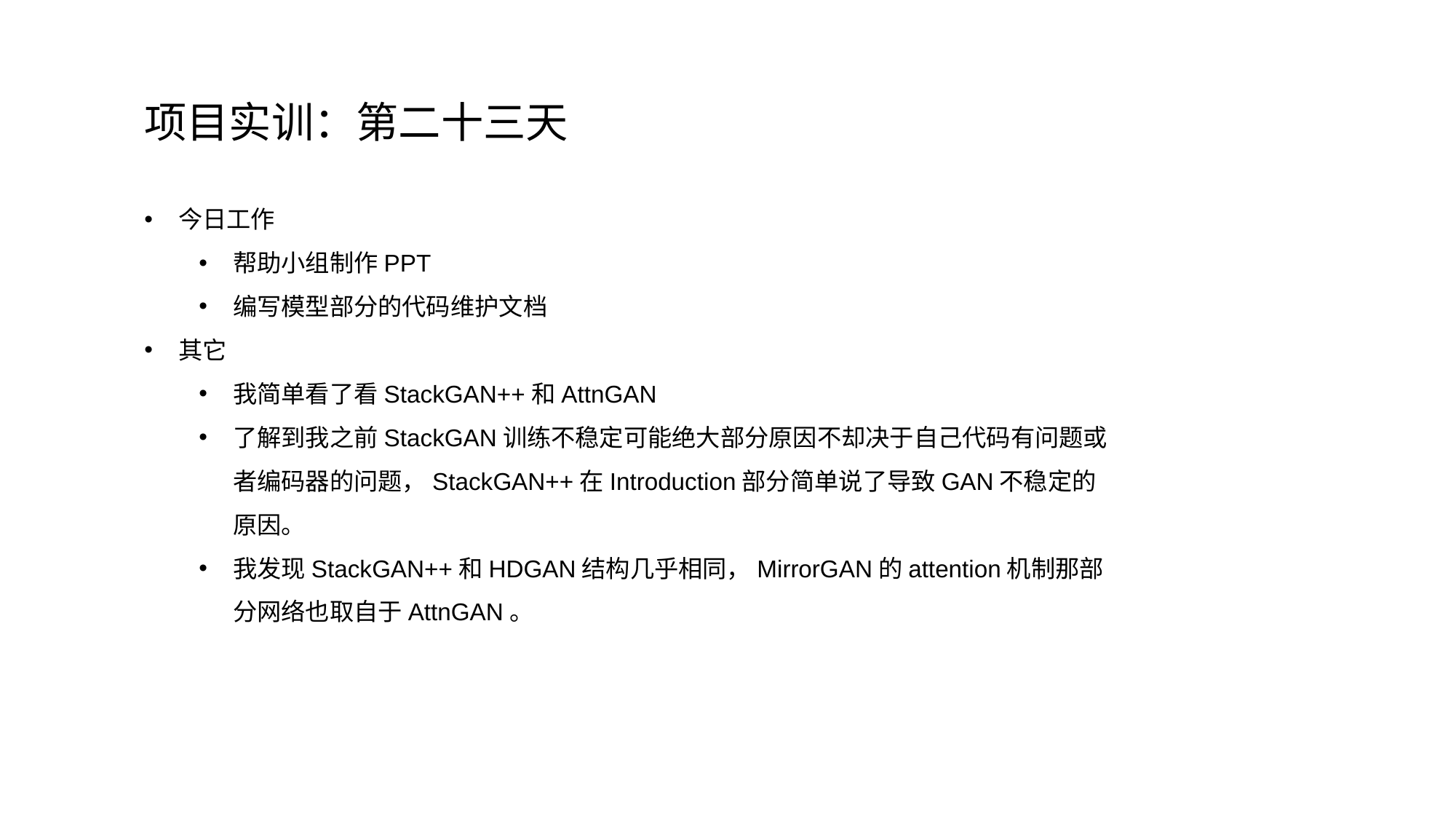

项目实训：第二十三天
今日工作
帮助小组制作PPT
编写模型部分的代码维护文档
其它
我简单看了看StackGAN++和AttnGAN
了解到我之前StackGAN训练不稳定可能绝大部分原因不却决于自己代码有问题或者编码器的问题，StackGAN++在Introduction部分简单说了导致GAN不稳定的原因。
我发现StackGAN++和HDGAN结构几乎相同，MirrorGAN的attention机制那部分网络也取自于AttnGAN。